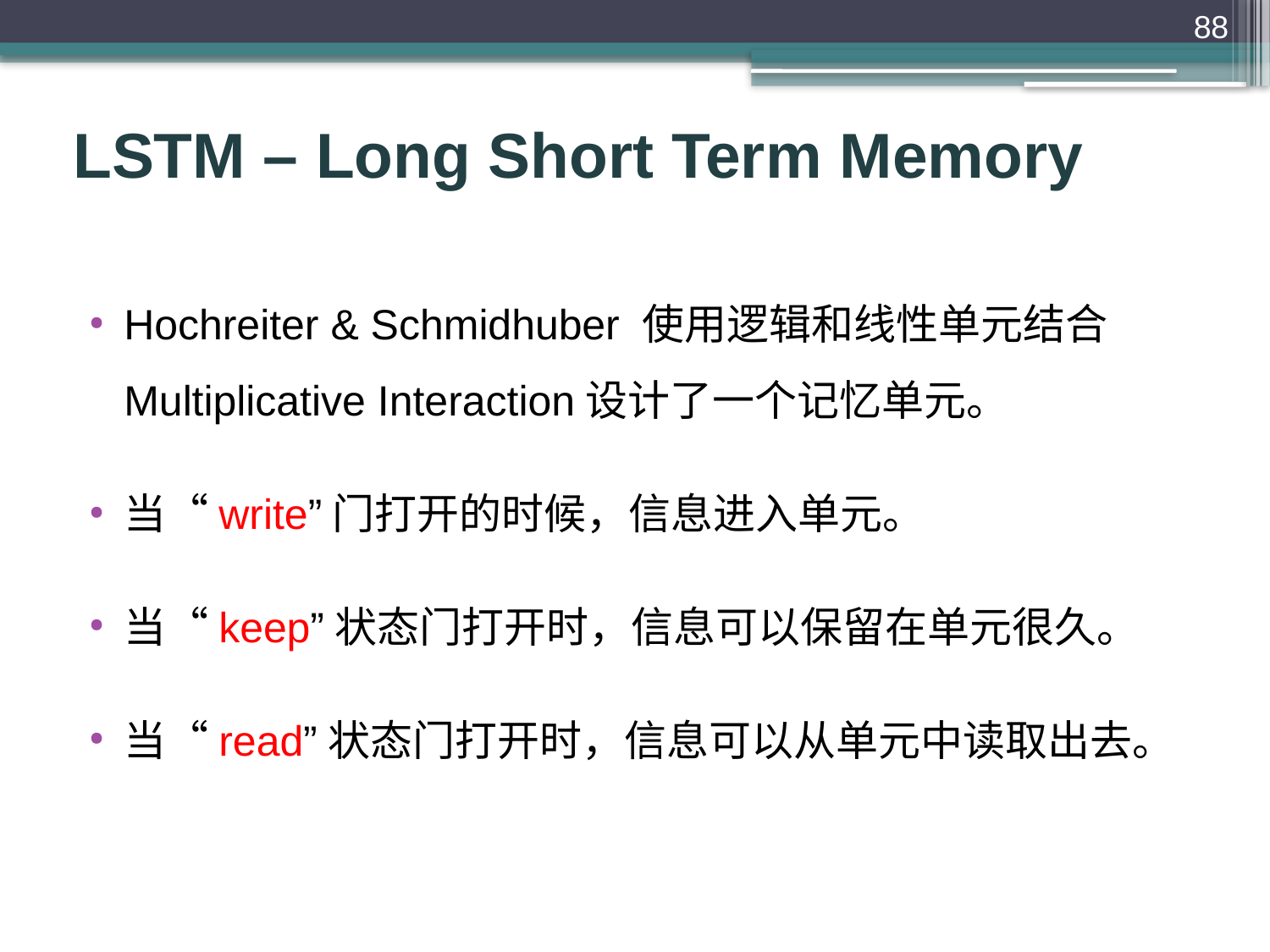

88
# LSTM – Long Short Term Memory

Hochreiter & Schmidhuber 使用逻辑和线性单元结合Multiplicative Interaction设计了一个记忆单元。
当“write”门打开的时候，信息进入单元。
当“keep”状态门打开时，信息可以保留在单元很久。
当“read”状态门打开时，信息可以从单元中读取出去。